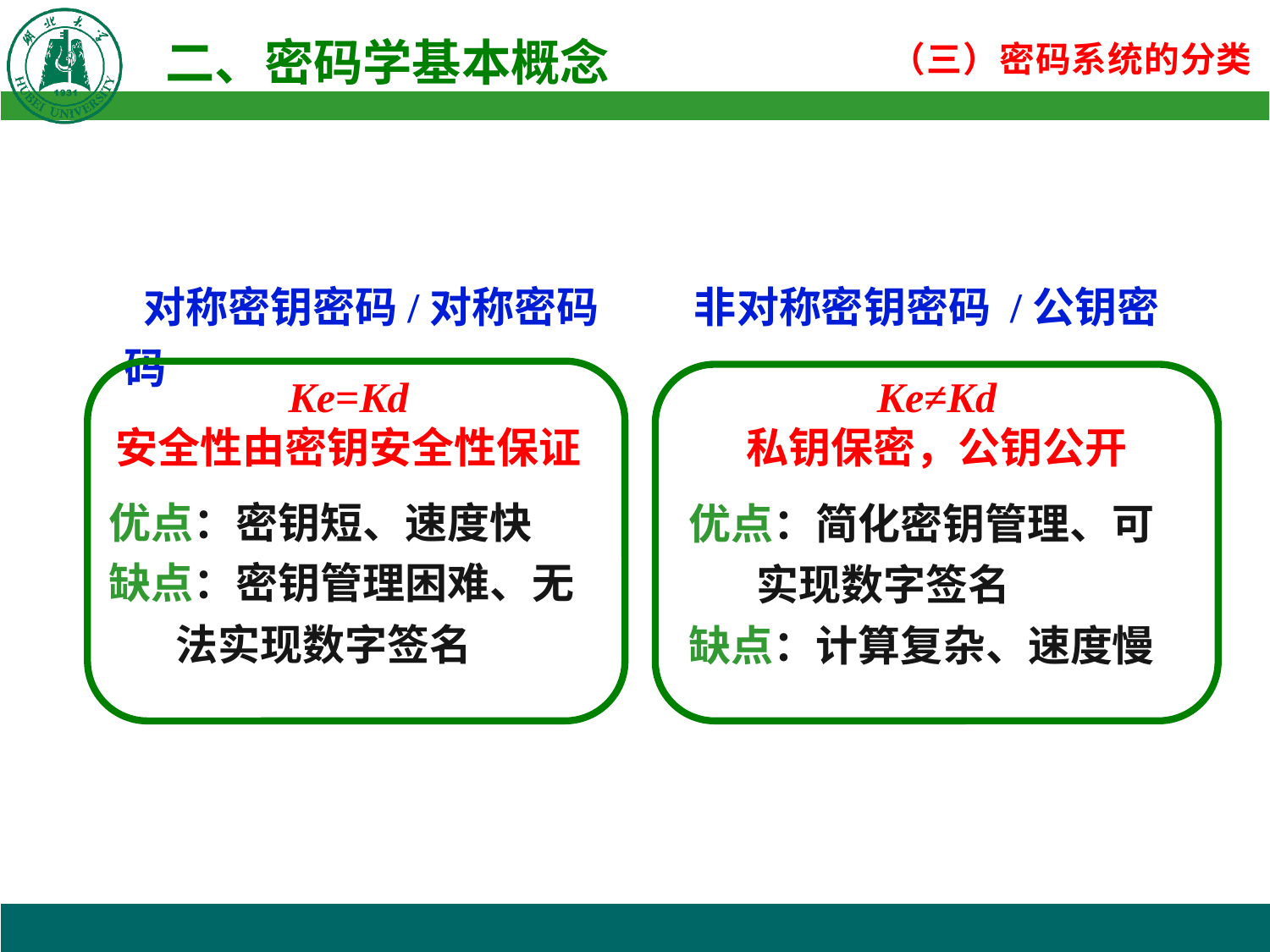

对称密钥密码/对称密码          非对称密钥密码 /公钥密码

Ke=Kd
安全性由密钥安全性保证

Ke≠Kd
私钥保密，公钥公开
优点：密钥短、速度快
缺点：密钥管理困难、无
      法实现数字签名
优点：简化密钥管理、可
      实现数字签名
缺点：计算复杂、速度慢